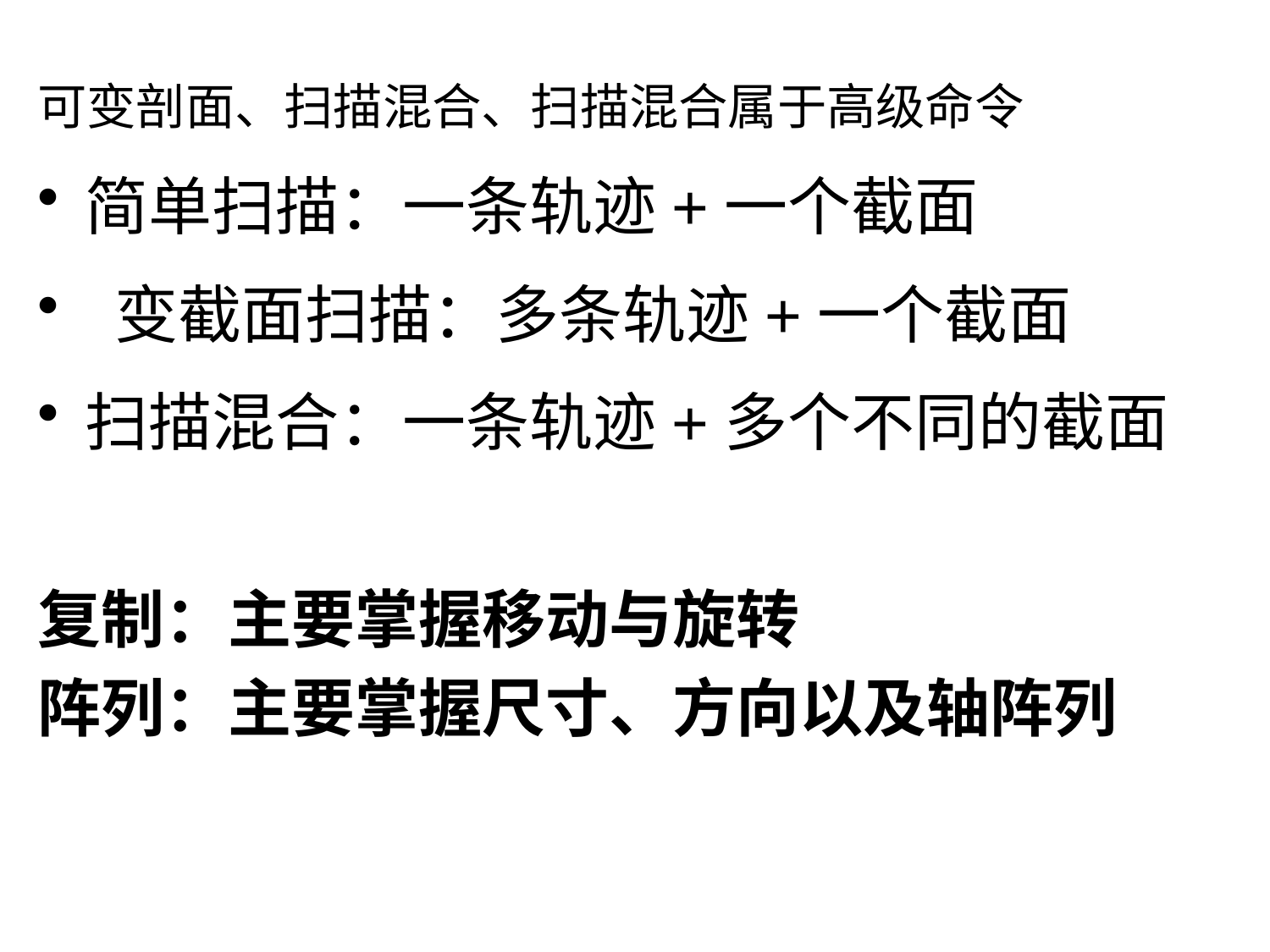

可变剖面、扫描混合、扫描混合属于高级命令
简单扫描：一条轨迹+一个截面
 变截面扫描：多条轨迹+一个截面
扫描混合：一条轨迹+多个不同的截面

复制：主要掌握移动与旋转
阵列：主要掌握尺寸、方向以及轴阵列